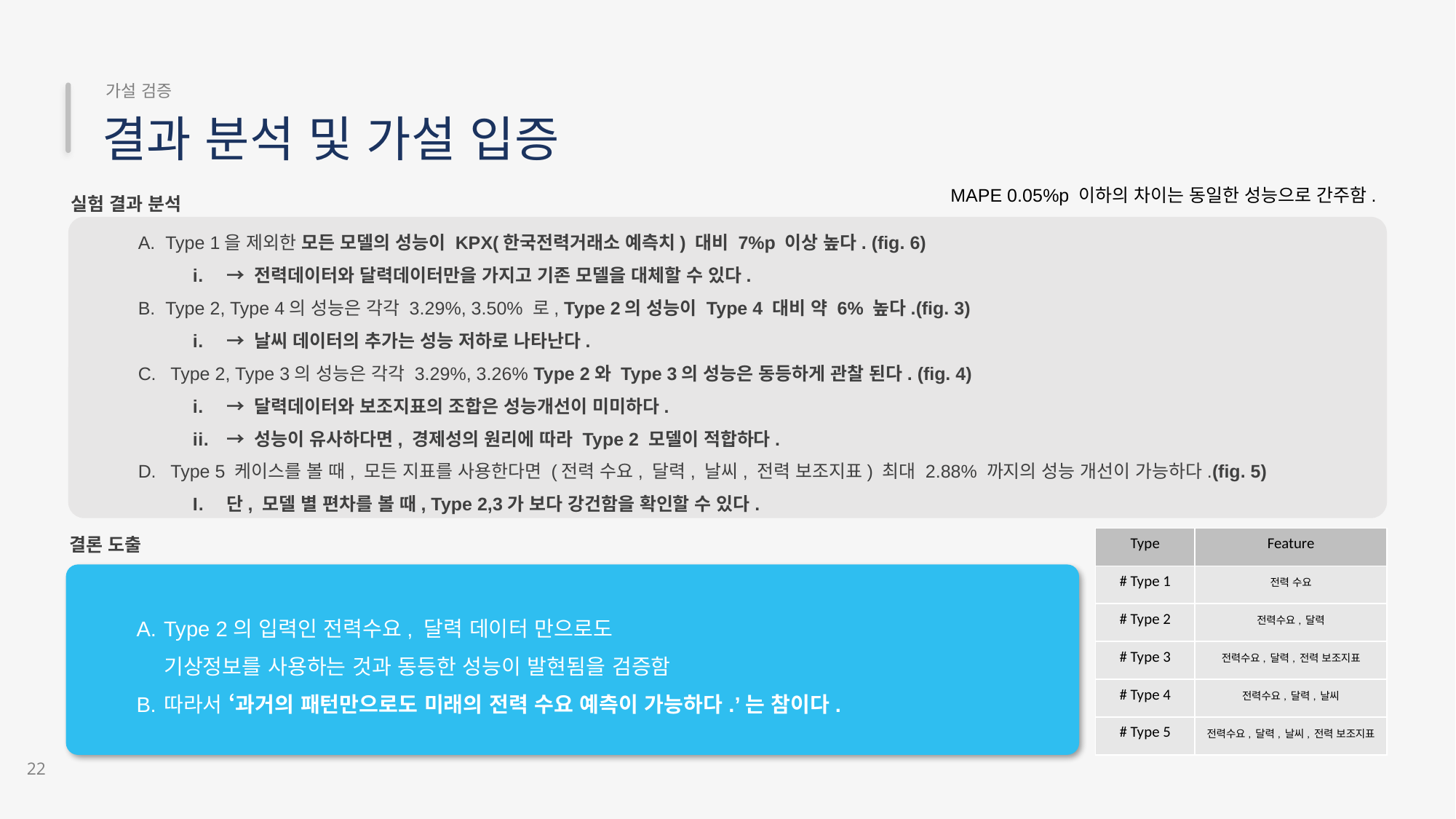

가설 검증

결과 분석 및 가설 입증
MAPE 0.05%p 이하의 차이는 동일한 성능으로 간주함.
실험 결과 분석
Type 1을 제외한 모든 모델의 성능이 KPX(한국전력거래소 예측치) 대비 7%p 이상 높다. (fig. 6)
→ 전력데이터와 달력데이터만을 가지고 기존 모델을 대체할 수 있다.
Type 2, Type 4의 성능은 각각 3.29%, 3.50% 로, Type 2의 성능이 Type 4 대비 약 6% 높다.(fig. 3)
→ 날씨 데이터의 추가는 성능 저하로 나타난다.
 Type 2, Type 3의 성능은 각각 3.29%, 3.26% Type 2와 Type 3의 성능은 동등하게 관찰 된다. (fig. 4)
→ 달력데이터와 보조지표의 조합은 성능개선이 미미하다.
→ 성능이 유사하다면, 경제성의 원리에 따라 Type 2 모델이 적합하다.
 Type 5 케이스를 볼 때, 모든 지표를 사용한다면 (전력 수요, 달력, 날씨, 전력 보조지표) 최대 2.88% 까지의 성능 개선이 가능하다.(fig. 5)
단, 모델 별 편차를 볼 때, Type 2,3가 보다 강건함을 확인할 수 있다.
결론 도출
| Type | Feature |
| --- | --- |
| # Type 1 | 전력 수요 |
| # Type 2 | 전력수요, 달력 |
| # Type 3 | 전력수요, 달력, 전력 보조지표 |
| # Type 4 | 전력수요, 달력, 날씨 |
| # Type 5 | 전력수요, 달력, 날씨, 전력 보조지표 |
Type 2의 입력인 전력수요, 달력 데이터 만으로도
기상정보를 사용하는 것과 동등한 성능이 발현됨을 검증함
따라서 ‘과거의 패턴만으로도 미래의 전력 수요 예측이 가능하다.’는 참이다.
22